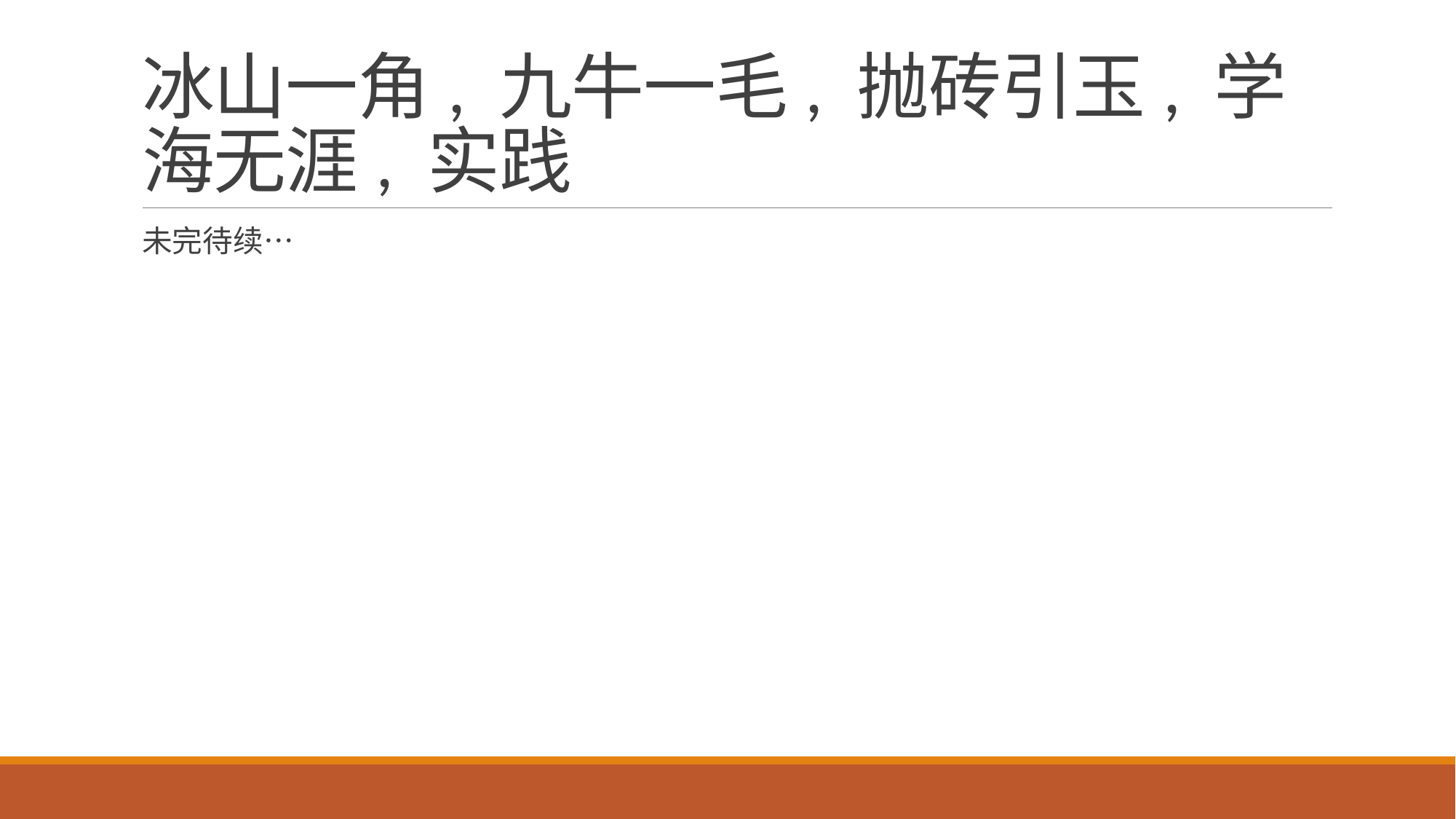

# 冰山一角, 九牛一毛, 抛砖引玉, 学海无涯, 实践
未完待续…